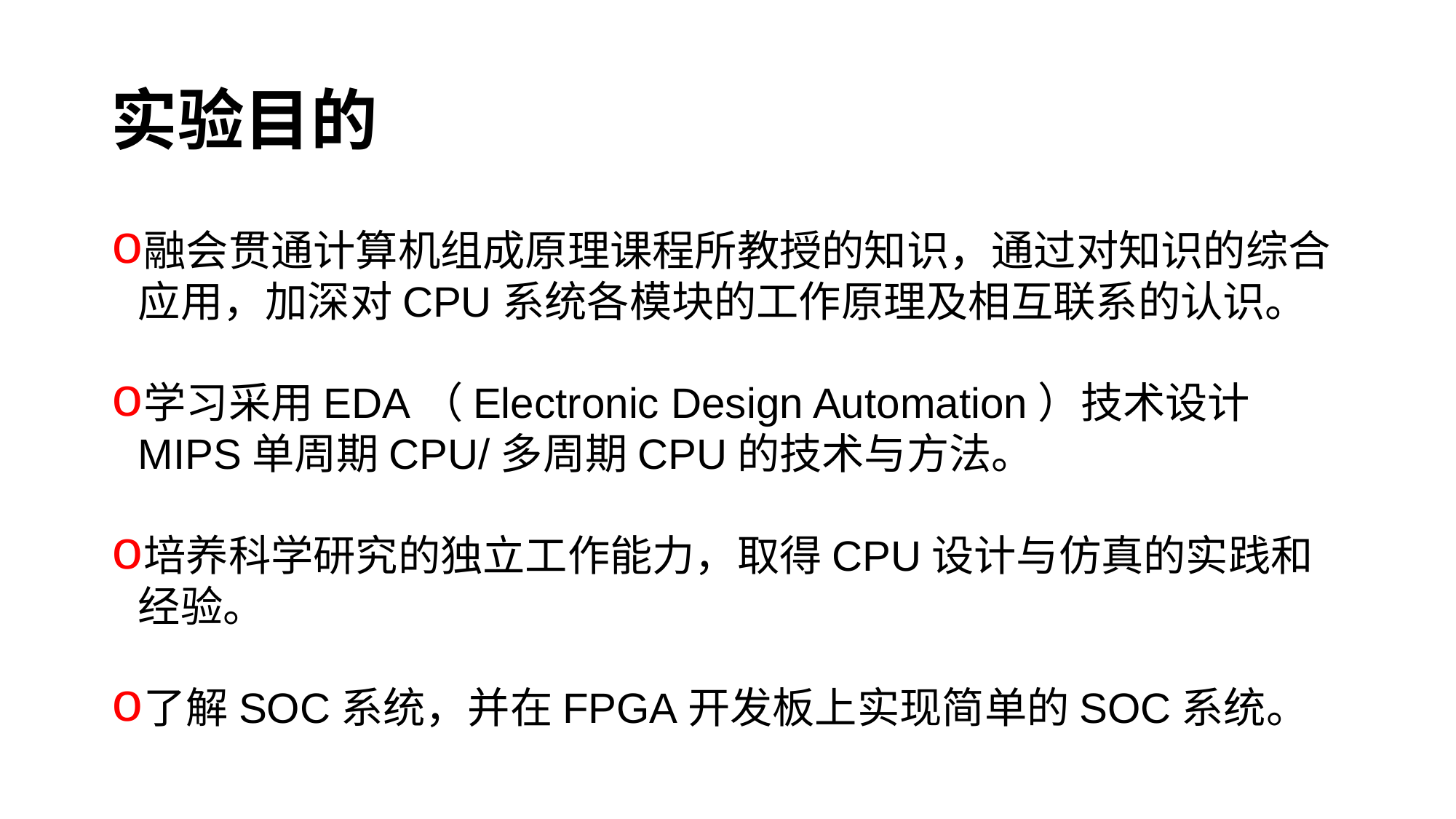

# 实验目的
融会贯通计算机组成原理课程所教授的知识，通过对知识的综合应用，加深对CPU系统各模块的工作原理及相互联系的认识。

学习采用EDA（Electronic Design Automation）技术设计MIPS单周期CPU/多周期CPU的技术与方法。

培养科学研究的独立工作能力，取得CPU设计与仿真的实践和经验。

了解SOC系统，并在FPGA开发板上实现简单的SOC系统。